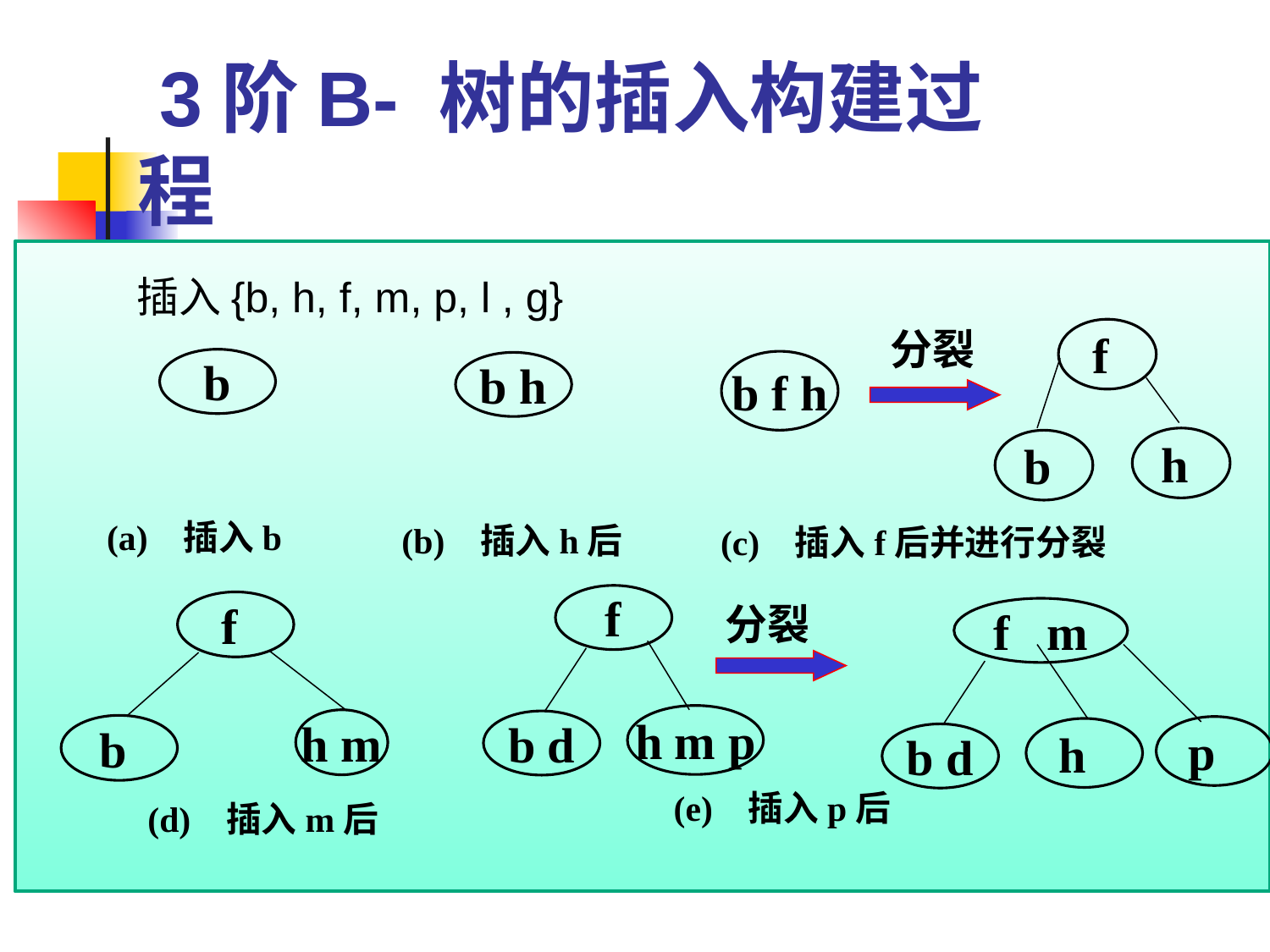

# 3阶B- 树的插入构建过程

插入{b, h, f, m, p, l , g}
f
分裂

b f h
(c)   插入f后并进行分裂
b
(a)   插入b
b h
(b)   插入h后
f

h m
b
(d)   插入m后

h
b
f
分裂
f   m

h m p
b d
p
h
b d
(e)   插入p后
111